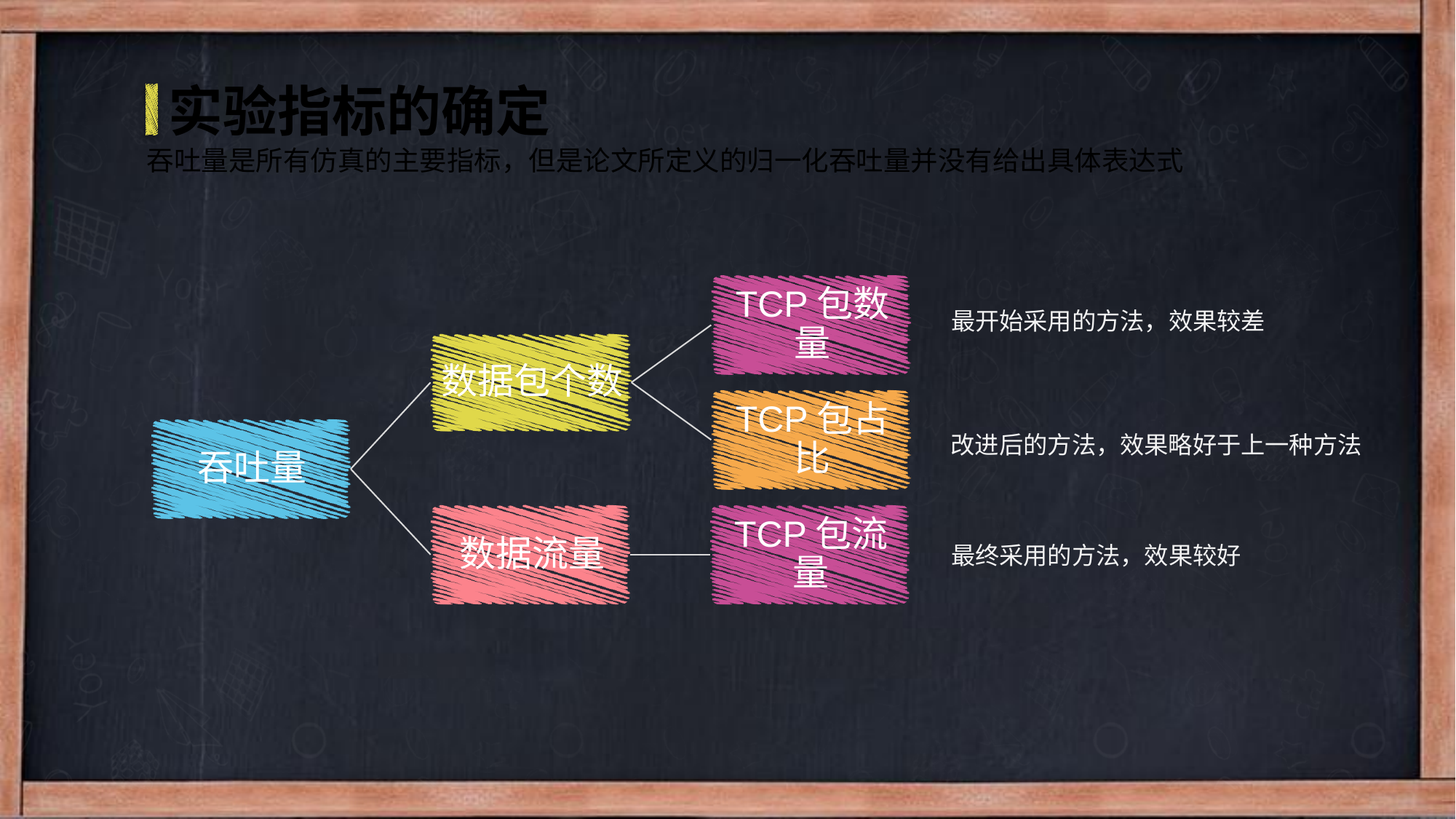

实验指标的确定

吞吐量是所有仿真的主要指标，但是论文所定义的归一化吞吐量并没有给出具体表达式
吞吐量

数据包个数

TCP包数量

TCP包占比

数据流量

TCP包流量
最开始采用的方法，效果较差
改进后的方法，效果略好于上一种方法
最终采用的方法，效果较好